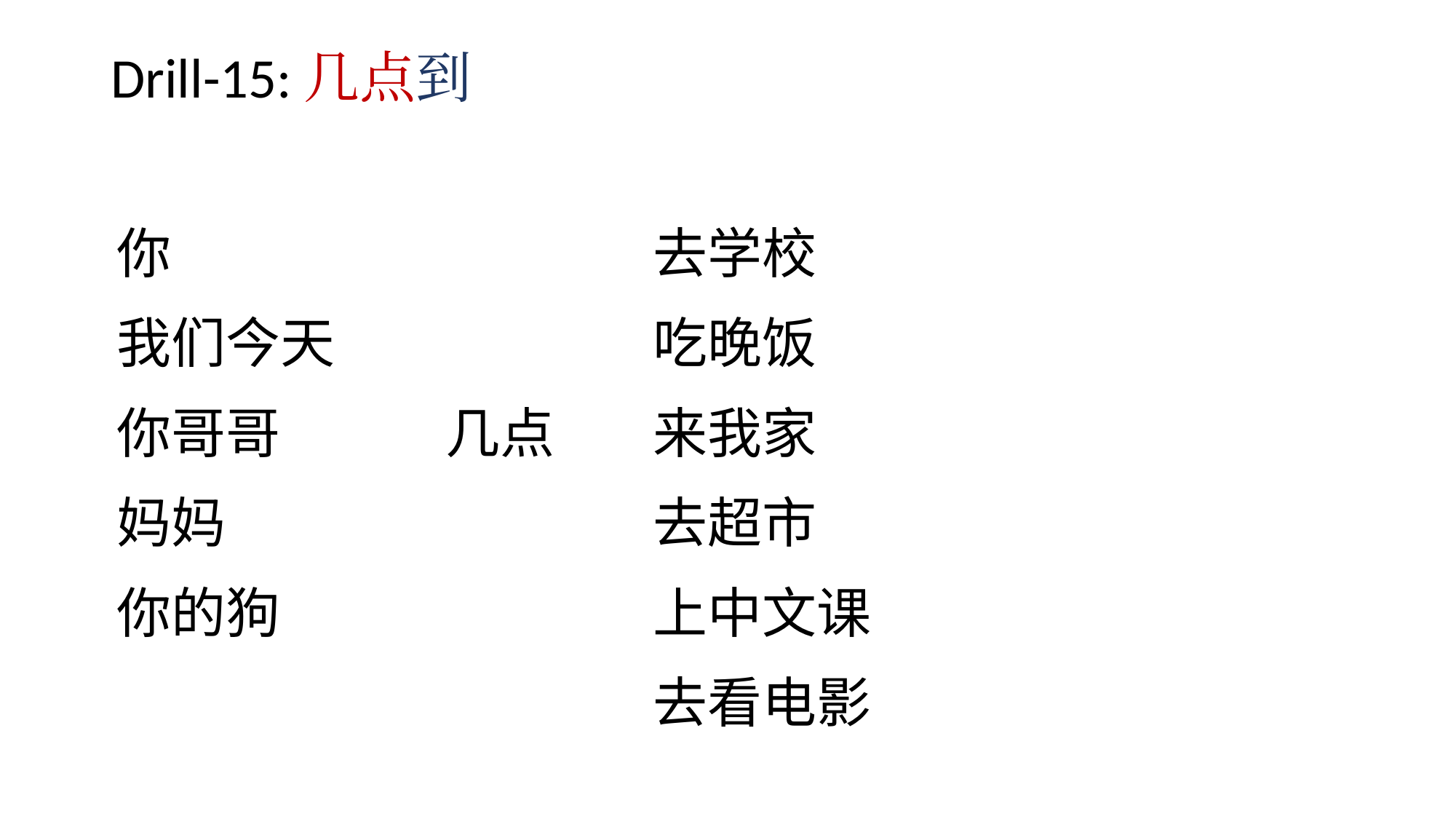

# Drill-15:几点到

|  |  |  |
| --- | --- | --- |
| 你 |  | 去学校 |
| 我们今天 |  | 吃晚饭 |
| 你哥哥 | 几点 | 来我家 |
| 妈妈 |  | 去超市 |
| 你的狗 |  | 上中文课 |
|  |  | 去看电影 |